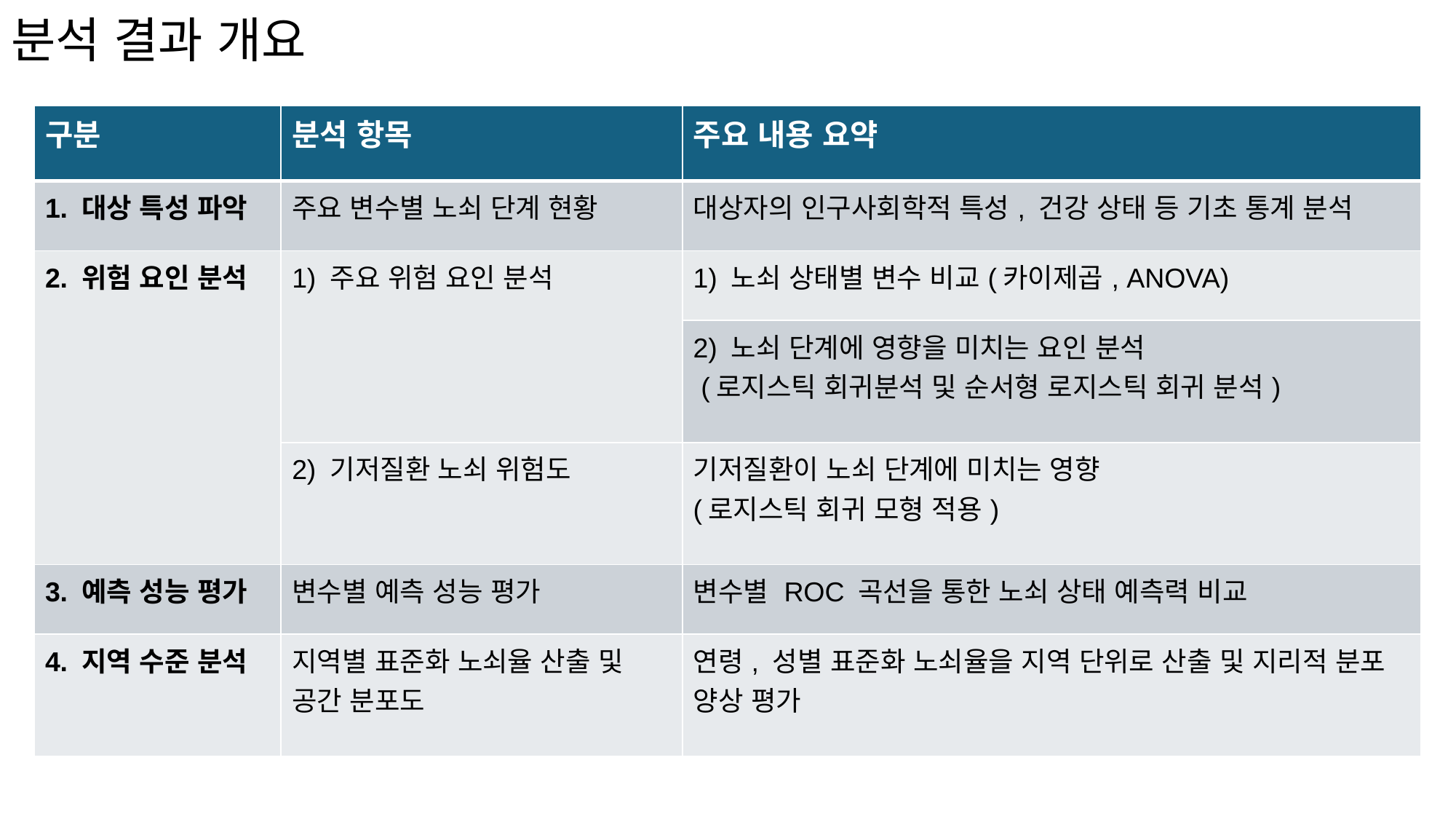

# 분석 결과 개요
| 구분 | 분석 항목 | 주요 내용 요약 |
| --- | --- | --- |
| 1. 대상 특성 파악 | 주요 변수별 노쇠 단계 현황 | 대상자의 인구사회학적 특성, 건강 상태 등 기초 통계 분석 |
| 2. 위험 요인 분석 | 1) 주요 위험 요인 분석 | 1) 노쇠 상태별 변수 비교(카이제곱, ANOVA) |
|  |  | 2) 노쇠 단계에 영향을 미치는 요인 분석 (로지스틱 회귀분석 및 순서형 로지스틱 회귀 분석) |
|  | 2) 기저질환 노쇠 위험도 | 기저질환이 노쇠 단계에 미치는 영향 (로지스틱 회귀 모형 적용) |
| 3. 예측 성능 평가 | 변수별 예측 성능 평가 | 변수별 ROC 곡선을 통한 노쇠 상태 예측력 비교 |
| 4. 지역 수준 분석 | 지역별 표준화 노쇠율 산출 및 공간 분포도 | 연령, 성별 표준화 노쇠율을 지역 단위로 산출 및 지리적 분포 양상 평가 |